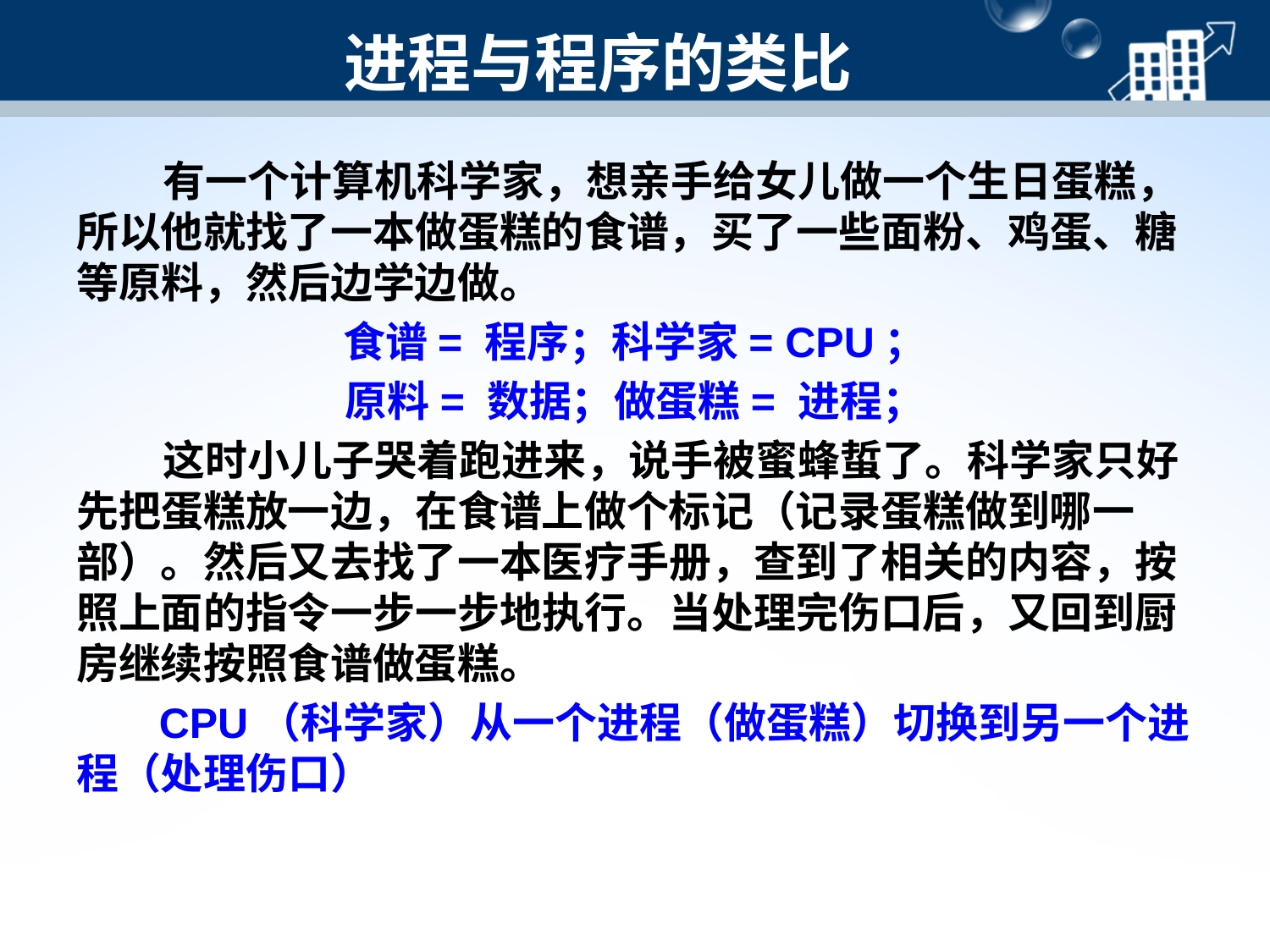

# 进程与程序的类比
        有一个计算机科学家，想亲手给女儿做一个生日蛋糕，所以他就找了一本做蛋糕的食谱，买了一些面粉、鸡蛋、糖等原料，然后边学边做。
食谱= 程序；科学家= CPU；
原料= 数据；做蛋糕= 进程；
        这时小儿子哭着跑进来，说手被蜜蜂蜇了。科学家只好先把蛋糕放一边，在食谱上做个标记（记录蛋糕做到哪一部）。然后又去找了一本医疗手册，查到了相关的内容，按照上面的指令一步一步地执行。当处理完伤口后，又回到厨房继续按照食谱做蛋糕。
       CPU（科学家）从一个进程（做蛋糕）切换到另一个进程（处理伤口）